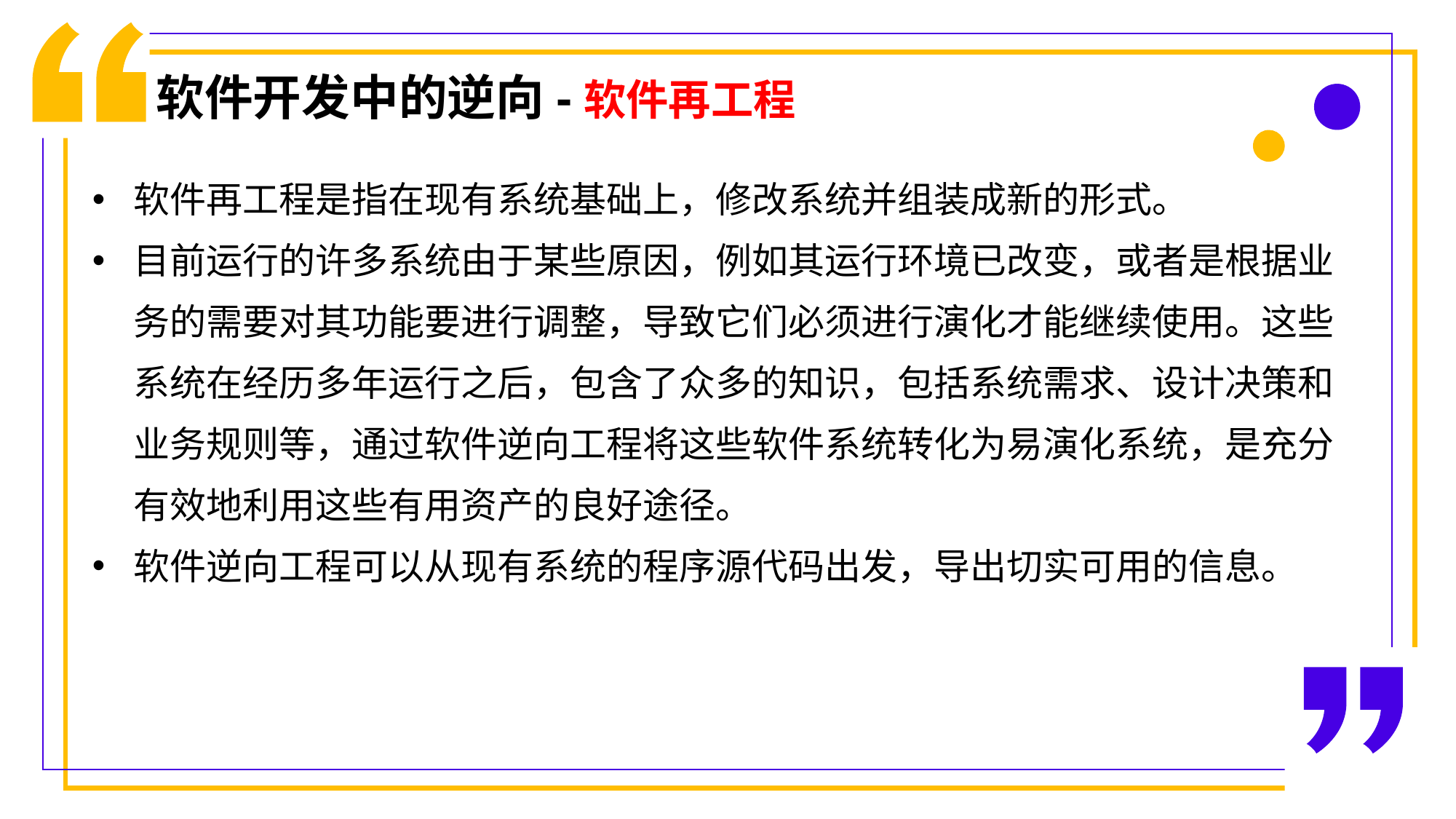

软件开发中的逆向-软件再工程

软件再工程是指在现有系统基础上，修改系统并组装成新的形式。
目前运行的许多系统由于某些原因，例如其运行环境已改变，或者是根据业务的需要对其功能要进行调整，导致它们必须进行演化才能继续使用。这些系统在经历多年运行之后，包含了众多的知识，包括系统需求、设计决策和业务规则等，通过软件逆向工程将这些软件系统转化为易演化系统，是充分有效地利用这些有用资产的良好途径。
软件逆向工程可以从现有系统的程序源代码出发，导出切实可用的信息。